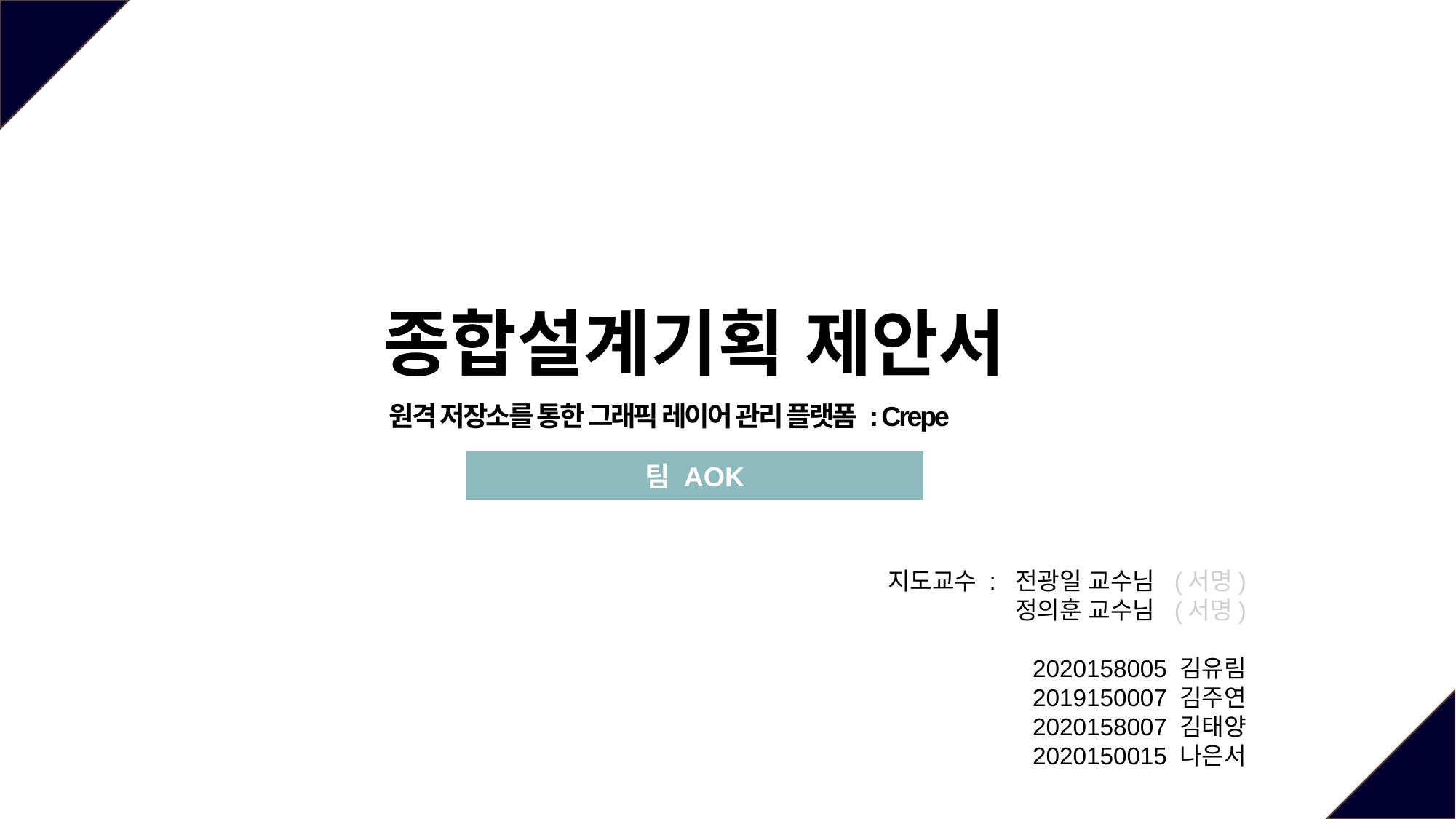

종합설계기획 제안서
원격 저장소를 통한 그래픽 레이어 관리 플랫폼 : Crepe
팀 AOK
지도교수 :  전광일 교수님  (서명)
정의훈 교수님  (서명)

2020158005 김유림
2019150007 김주연
2020158007 김태양
2020150015 나은서